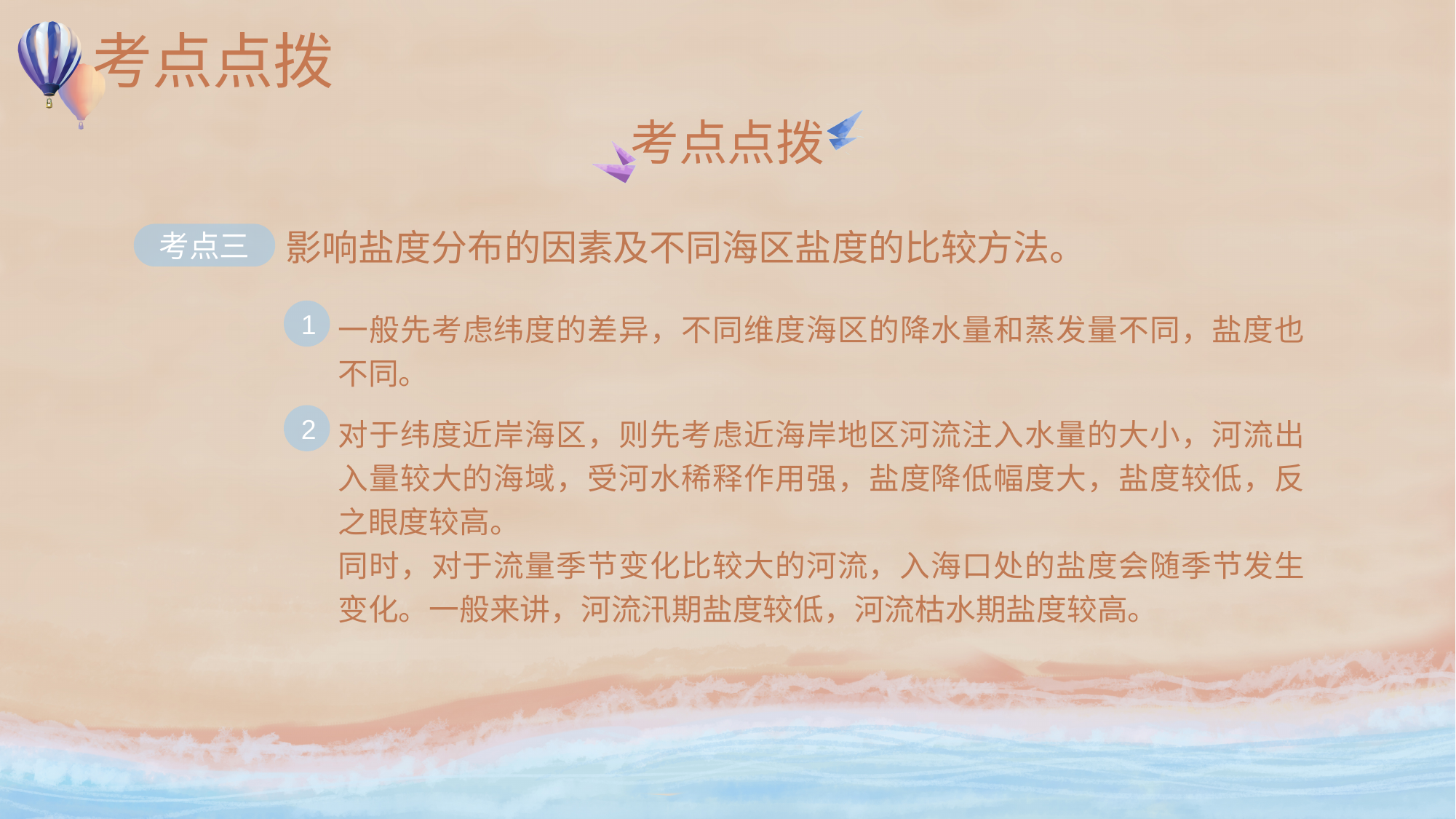

# 考点点拨
考点点拨
影响盐度分布的因素及不同海区盐度的比较方法。
考点三
一般先考虑纬度的差异，不同维度海区的降水量和蒸发量不同，盐度也不同。
1
对于纬度近岸海区，则先考虑近海岸地区河流注入水量的大小，河流出入量较大的海域，受河水稀释作用强，盐度降低幅度大，盐度较低，反之眼度较高。
同时，对于流量季节变化比较大的河流，入海口处的盐度会随季节发生变化。一般来讲，河流汛期盐度较低，河流枯水期盐度较高。
2